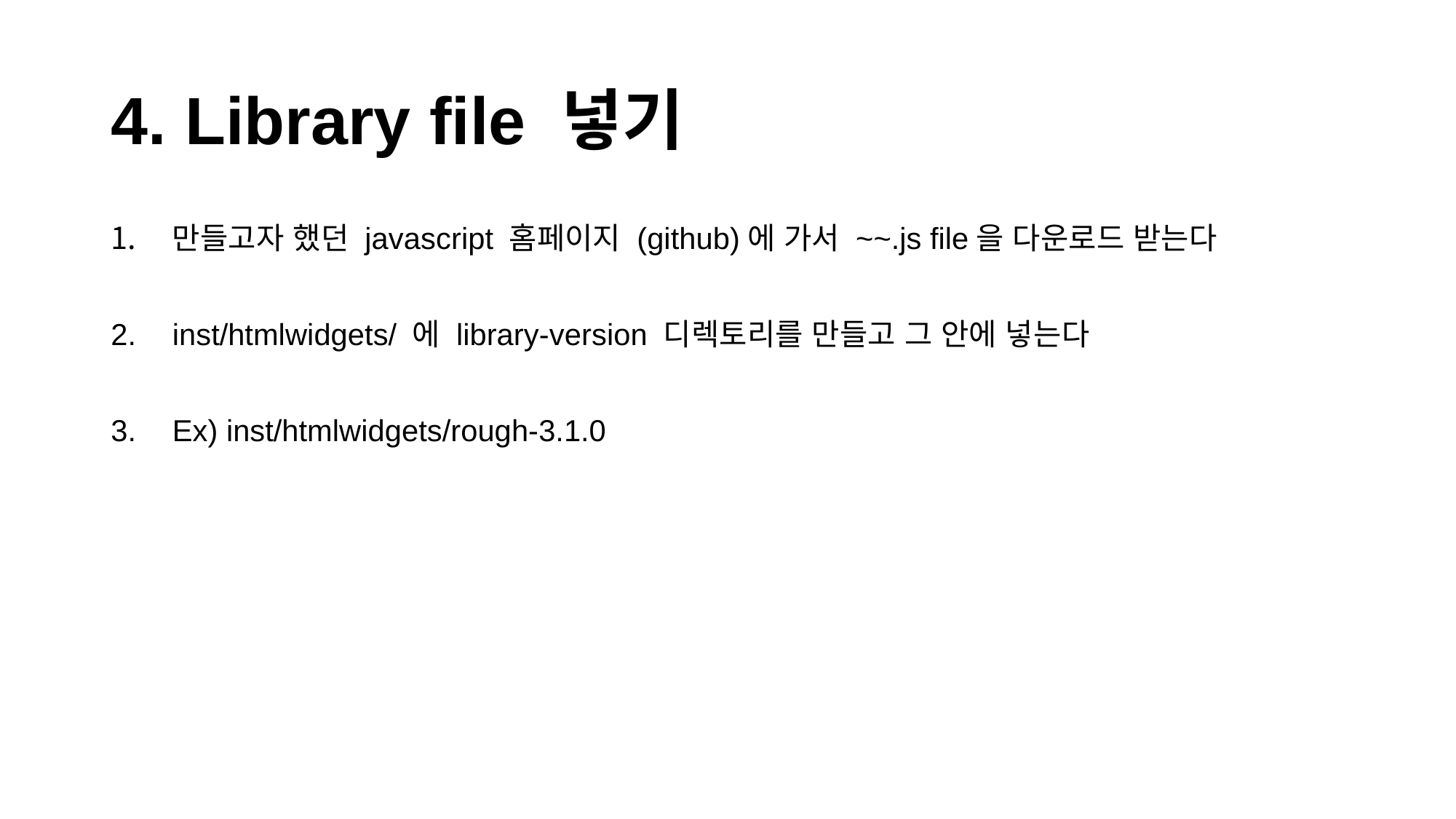

# 4. Library file 넣기
만들고자 했던 javascript 홈페이지 (github)에 가서 ~~.js file을 다운로드 받는다

inst/htmlwidgets/ 에 library-version 디렉토리를 만들고 그 안에 넣는다

Ex) inst/htmlwidgets/rough-3.1.0